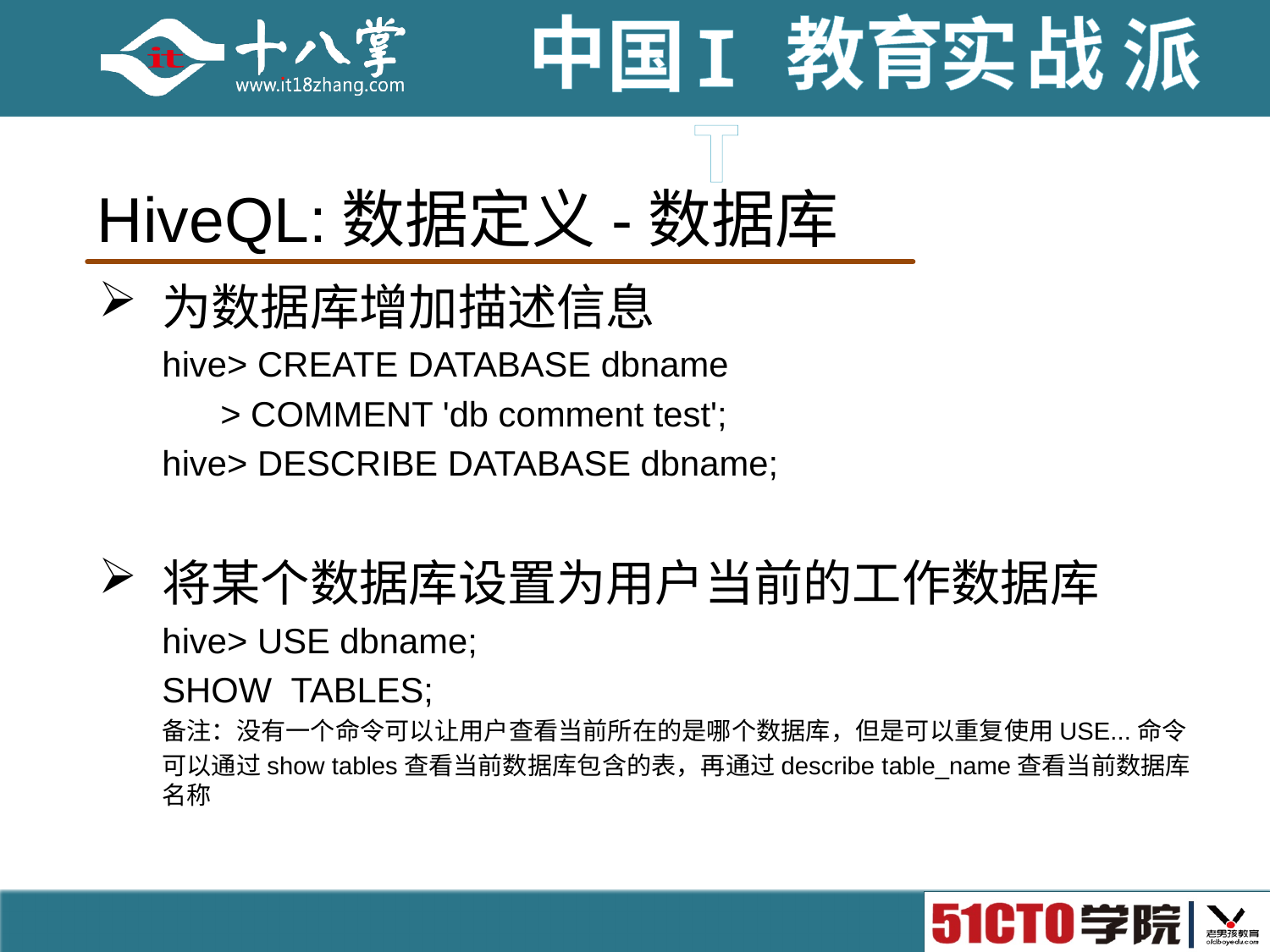

# HiveQL:数据定义-数据库
为数据库增加描述信息
hive> CREATE DATABASE dbname
      > COMMENT 'db comment test';
hive> DESCRIBE DATABASE dbname;

将某个数据库设置为用户当前的工作数据库
hive> USE dbname;
SHOW  TABLES;
备注：没有一个命令可以让用户查看当前所在的是哪个数据库，但是可以重复使用USE...命令
可以通过show tables查看当前数据库包含的表，再通过describe table_name查看当前数据库名称